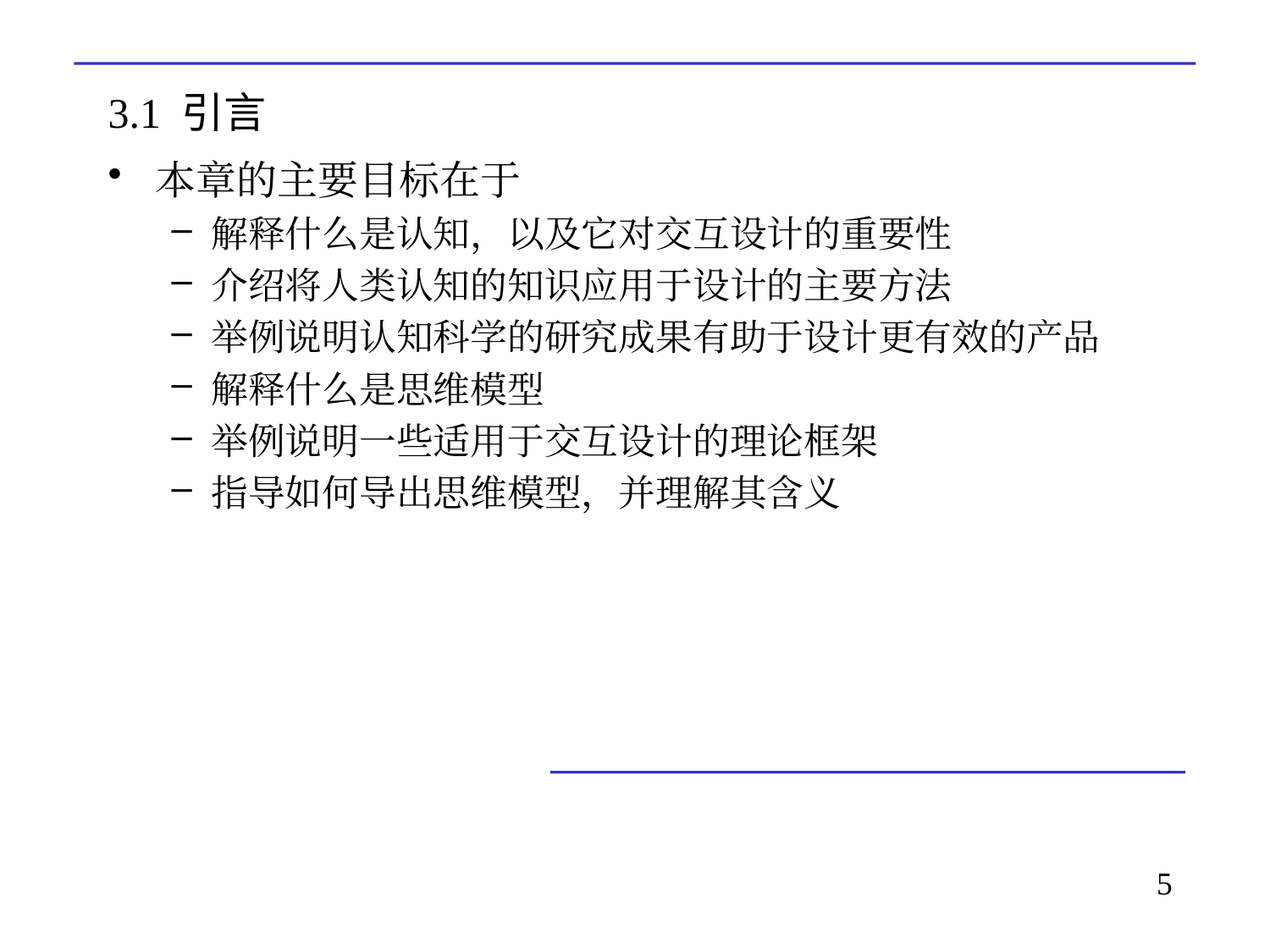

# 3.1 引言
本章的主要目标在于
解释什么是认知，以及它对交互设计的重要性
介绍将人类认知的知识应用于设计的主要方法
举例说明认知科学的研究成果有助于设计更有效的产品
解释什么是思维模型
举例说明一些适用于交互设计的理论框架
指导如何导出思维模型，并理解其含义
5